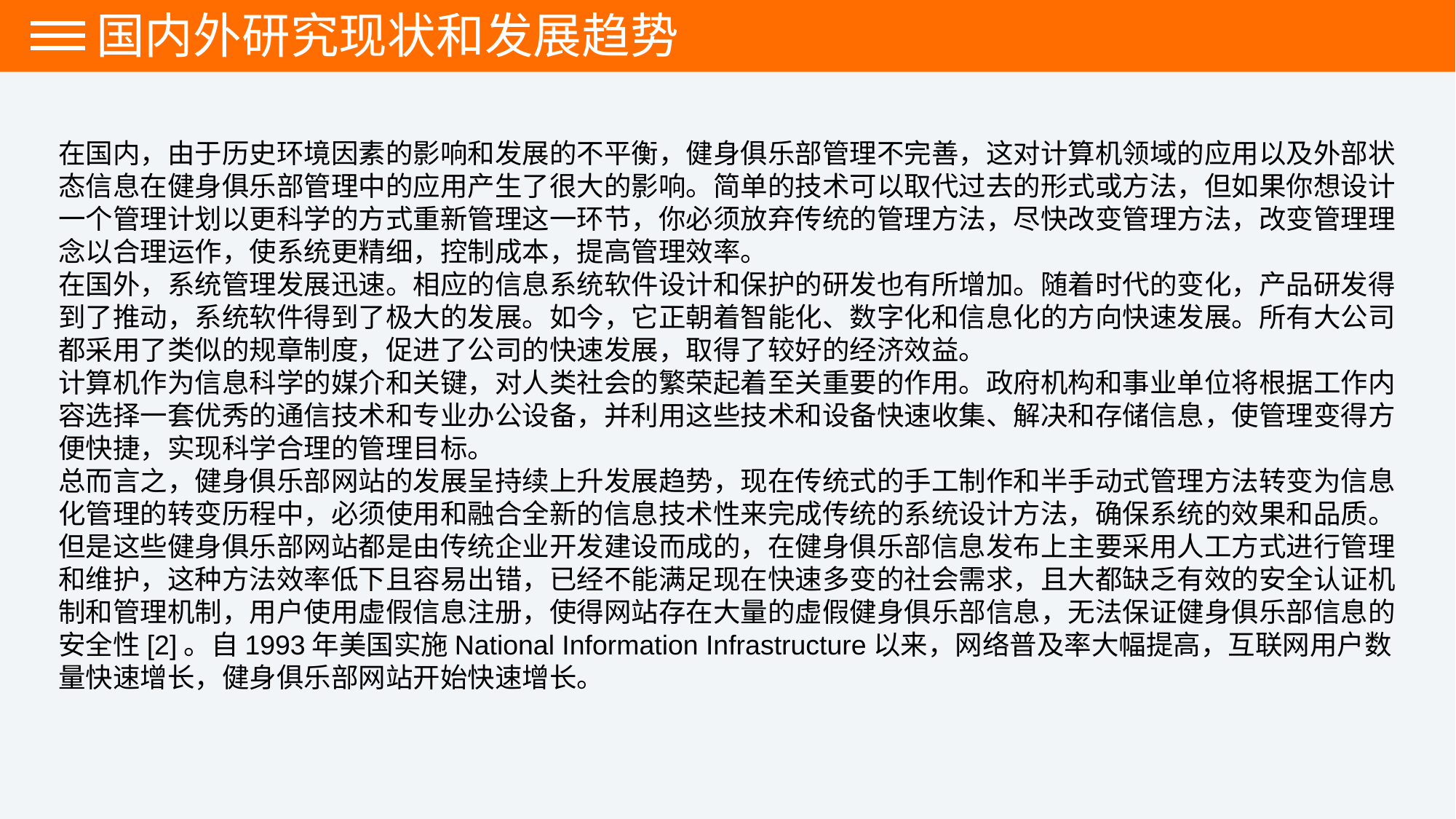

国内外研究现状和发展趋势
在国内，由于历史环境因素的影响和发展的不平衡，健身俱乐部管理不完善，这对计算机领域的应用以及外部状态信息在健身俱乐部管理中的应用产生了很大的影响。简单的技术可以取代过去的形式或方法，但如果你想设计一个管理计划以更科学的方式重新管理这一环节，你必须放弃传统的管理方法，尽快改变管理方法，改变管理理念以合理运作，使系统更精细，控制成本，提高管理效率。
在国外，系统管理发展迅速。相应的信息系统软件设计和保护的研发也有所增加。随着时代的变化，产品研发得到了推动，系统软件得到了极大的发展。如今，它正朝着智能化、数字化和信息化的方向快速发展。所有大公司都采用了类似的规章制度，促进了公司的快速发展，取得了较好的经济效益。
计算机作为信息科学的媒介和关键，对人类社会的繁荣起着至关重要的作用。政府机构和事业单位将根据工作内容选择一套优秀的通信技术和专业办公设备，并利用这些技术和设备快速收集、解决和存储信息，使管理变得方便快捷，实现科学合理的管理目标。
总而言之，健身俱乐部网站的发展呈持续上升发展趋势，现在传统式的手工制作和半手动式管理方法转变为信息化管理的转变历程中，必须使用和融合全新的信息技术性来完成传统的系统设计方法，确保系统的效果和品质。
但是这些健身俱乐部网站都是由传统企业开发建设而成的，在健身俱乐部信息发布上主要采用人工方式进行管理和维护，这种方法效率低下且容易出错，已经不能满足现在快速多变的社会需求，且大都缺乏有效的安全认证机制和管理机制，用户使用虚假信息注册，使得网站存在大量的虚假健身俱乐部信息，无法保证健身俱乐部信息的安全性[2]。自1993年美国实施National Information Infrastructure以来，网络普及率大幅提高，互联网用户数量快速增长，健身俱乐部网站开始快速增长。